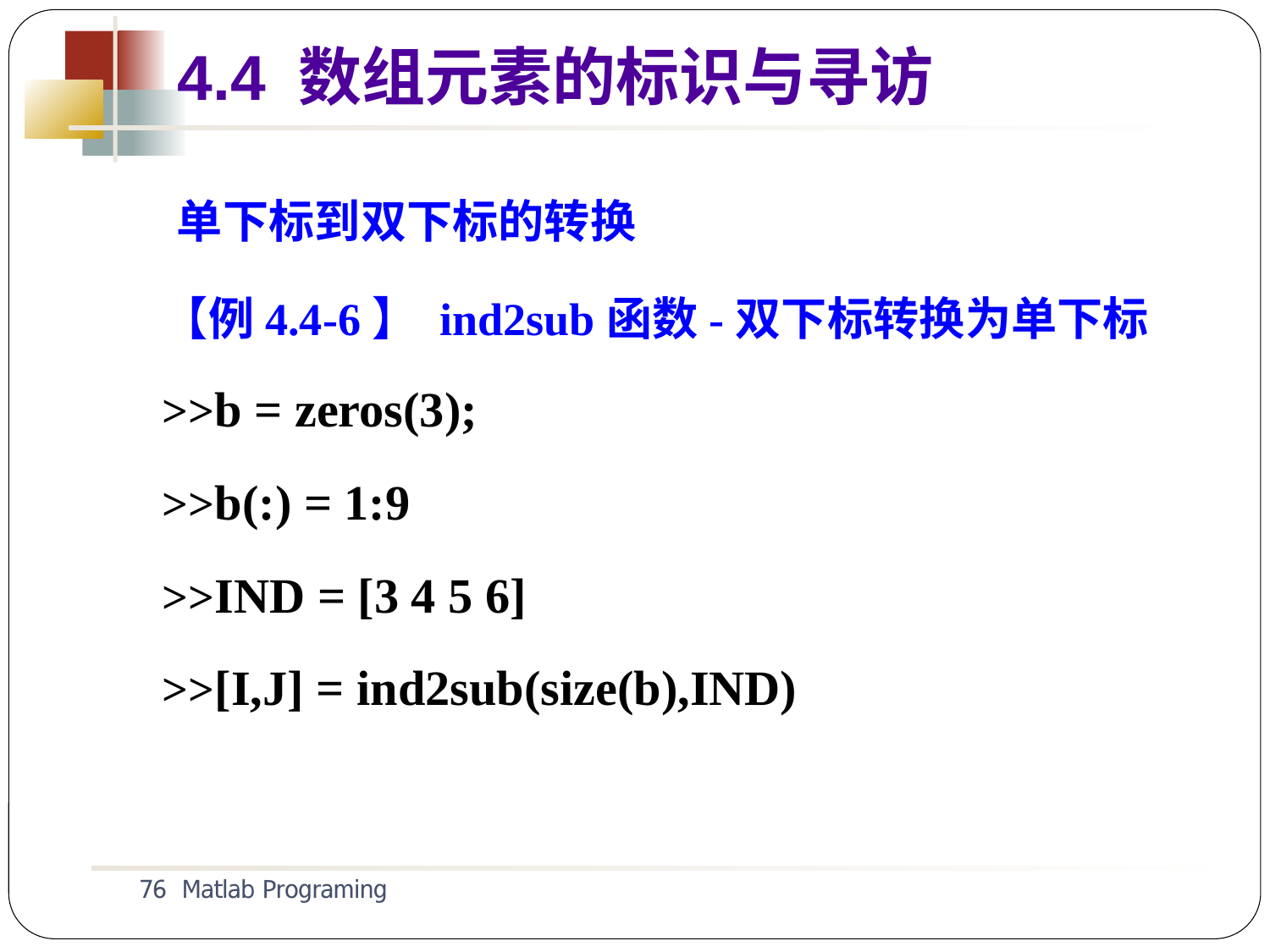

4.4 数组元素的标识与寻访
单下标到双下标的转换
【例4.4-6】 ind2sub函数-双下标转换为单下标
>>b = zeros(3);
>>b(:) = 1:9
>>IND = [3 4 5 6]
>>[I,J] = ind2sub(size(b),IND)

76  Matlab Programing